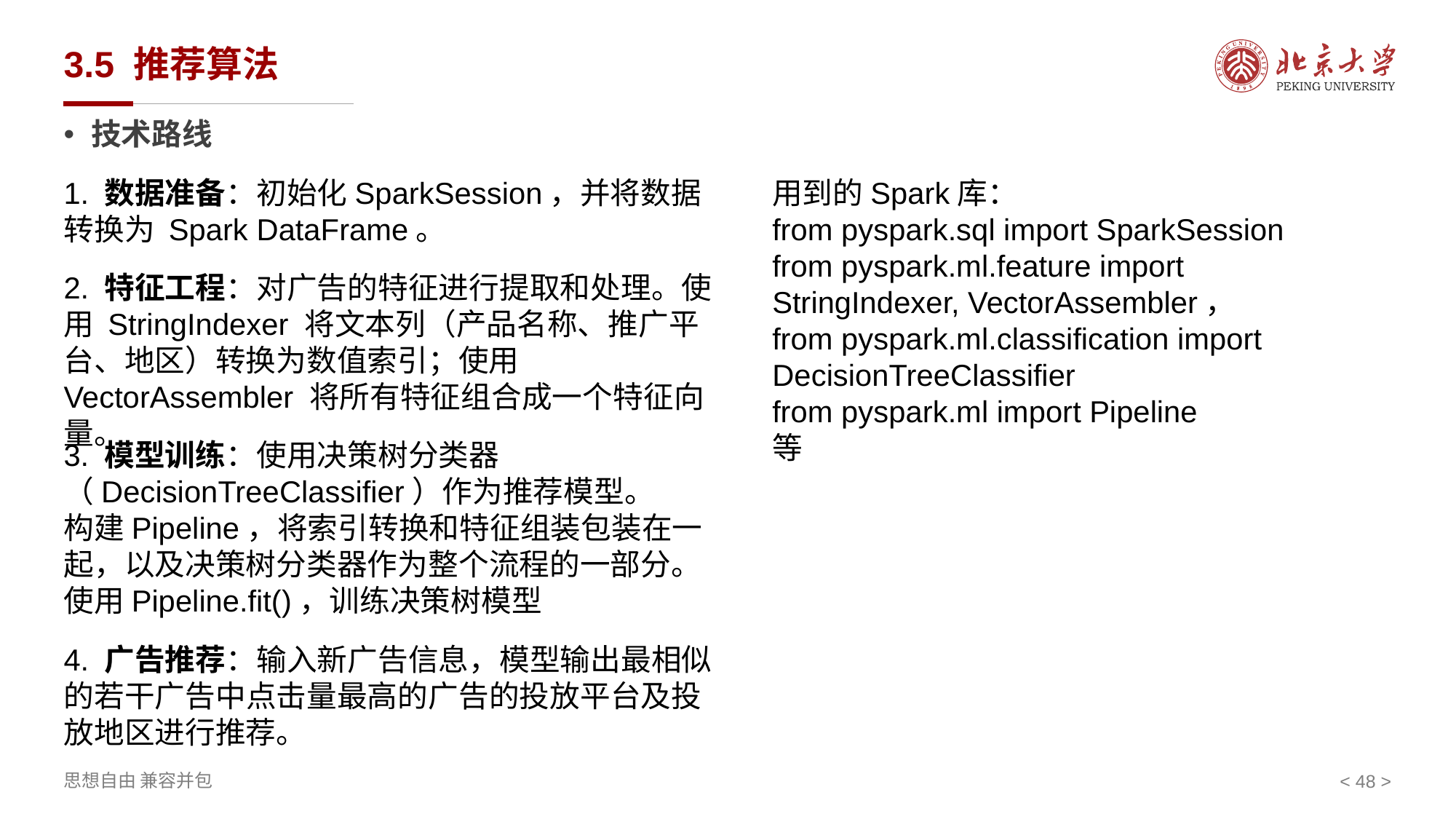

# 3.5 推荐算法
技术路线
1. 数据准备：初始化SparkSession，并将数据转换为 Spark DataFrame。
用到的Spark库：
from pyspark.sql import SparkSession
from pyspark.ml.feature import StringIndexer, VectorAssembler，
from pyspark.ml.classification import DecisionTreeClassifier
from pyspark.ml import Pipeline
等
2. 特征工程：对广告的特征进行提取和处理。使用 StringIndexer 将文本列（产品名称、推广平台、地区）转换为数值索引；使用 VectorAssembler 将所有特征组合成一个特征向量。
3. 模型训练：使用决策树分类器（DecisionTreeClassifier）作为推荐模型。
构建Pipeline，将索引转换和特征组装包装在一起，以及决策树分类器作为整个流程的一部分。
使用Pipeline.fit()，训练决策树模型
4. 广告推荐：输入新广告信息，模型输出最相似的若干广告中点击量最高的广告的投放平台及投放地区进行推荐。
< 48 >